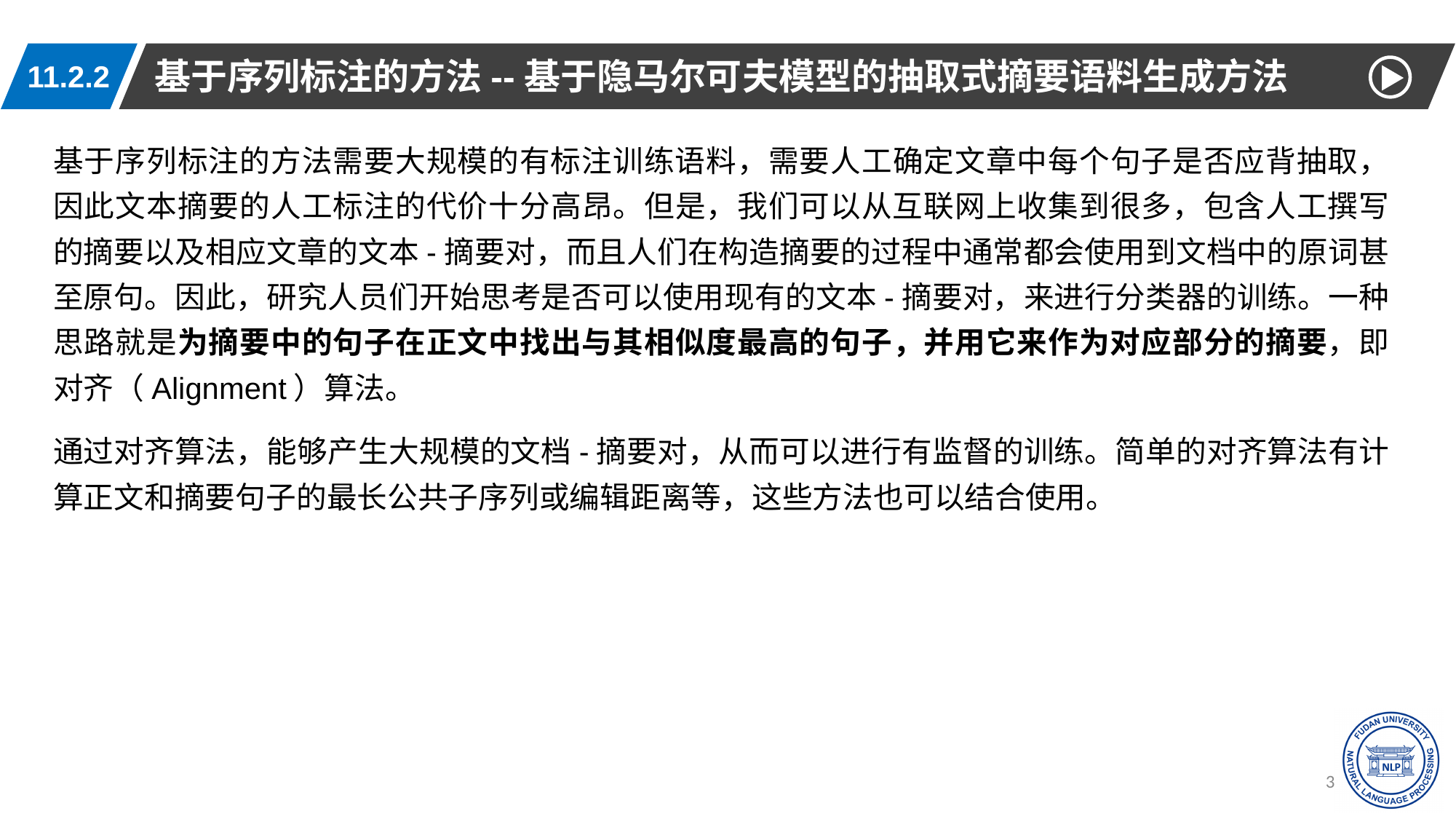

基于序列标注的方法--基于隐马尔可夫模型的抽取式摘要语料生成方法
11.2.2

基于序列标注的方法需要大规模的有标注训练语料，需要人工确定文章中每个句子是否应背抽取，因此文本摘要的人工标注的代价十分高昂。但是，我们可以从互联网上收集到很多，包含人工撰写的摘要以及相应文章的文本-摘要对，而且人们在构造摘要的过程中通常都会使用到文档中的原词甚至原句。因此，研究人员们开始思考是否可以使用现有的文本-摘要对，来进行分类器的训练。一种思路就是为摘要中的句子在正文中找出与其相似度最高的句子，并用它来作为对应部分的摘要，即对齐（Alignment）算法。
通过对齐算法，能够产生大规模的文档-摘要对，从而可以进行有监督的训练。简单的对齐算法有计算正文和摘要句子的最长公共子序列或编辑距离等，这些方法也可以结合使用。
34